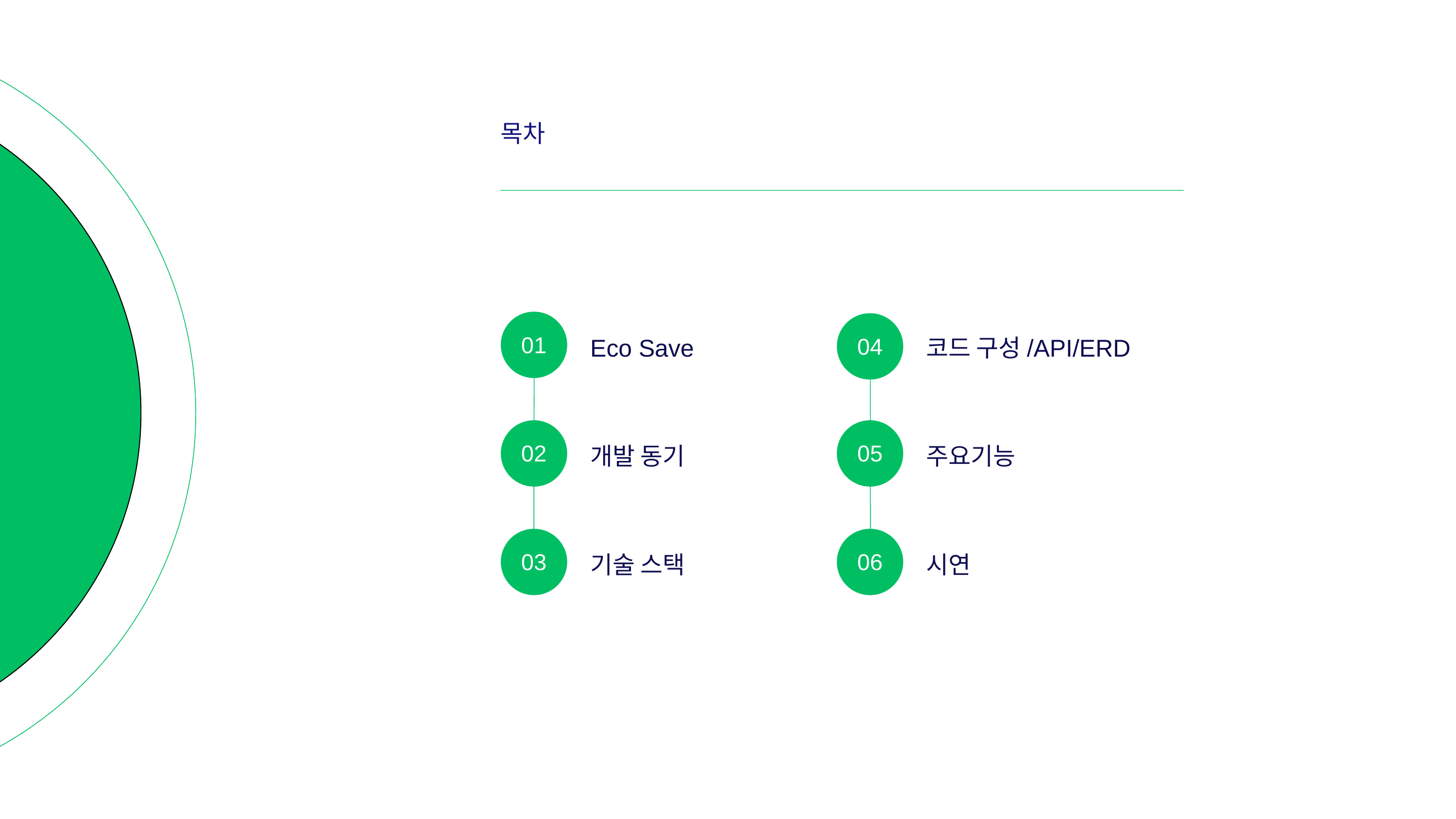

목차

Eco Save
코드 구성/API/ERD
01
04

개발 동기
주요기능
02
05

기술 스택
시연
03
06